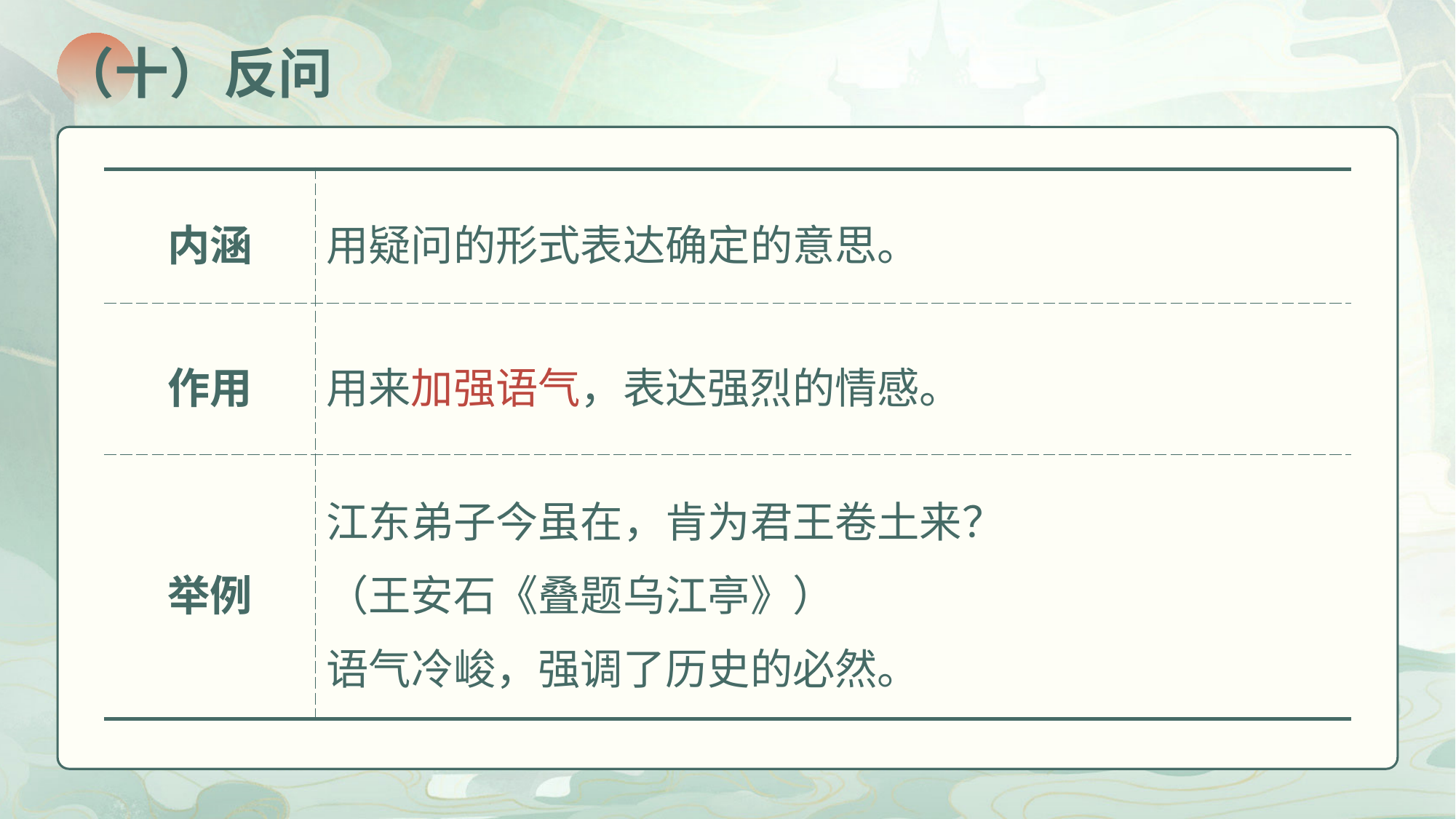

（十）反问

| 内涵 | 用疑问的形式表达确定的意思。 |
| --- | --- |
| 作用 | 用来加强语气，表达强烈的情感。 |
| 举例 | 江东弟子今虽在，肯为君王卷土来？ （王安石《叠题乌江亭》） 语气冷峻，强调了历史的必然。 |